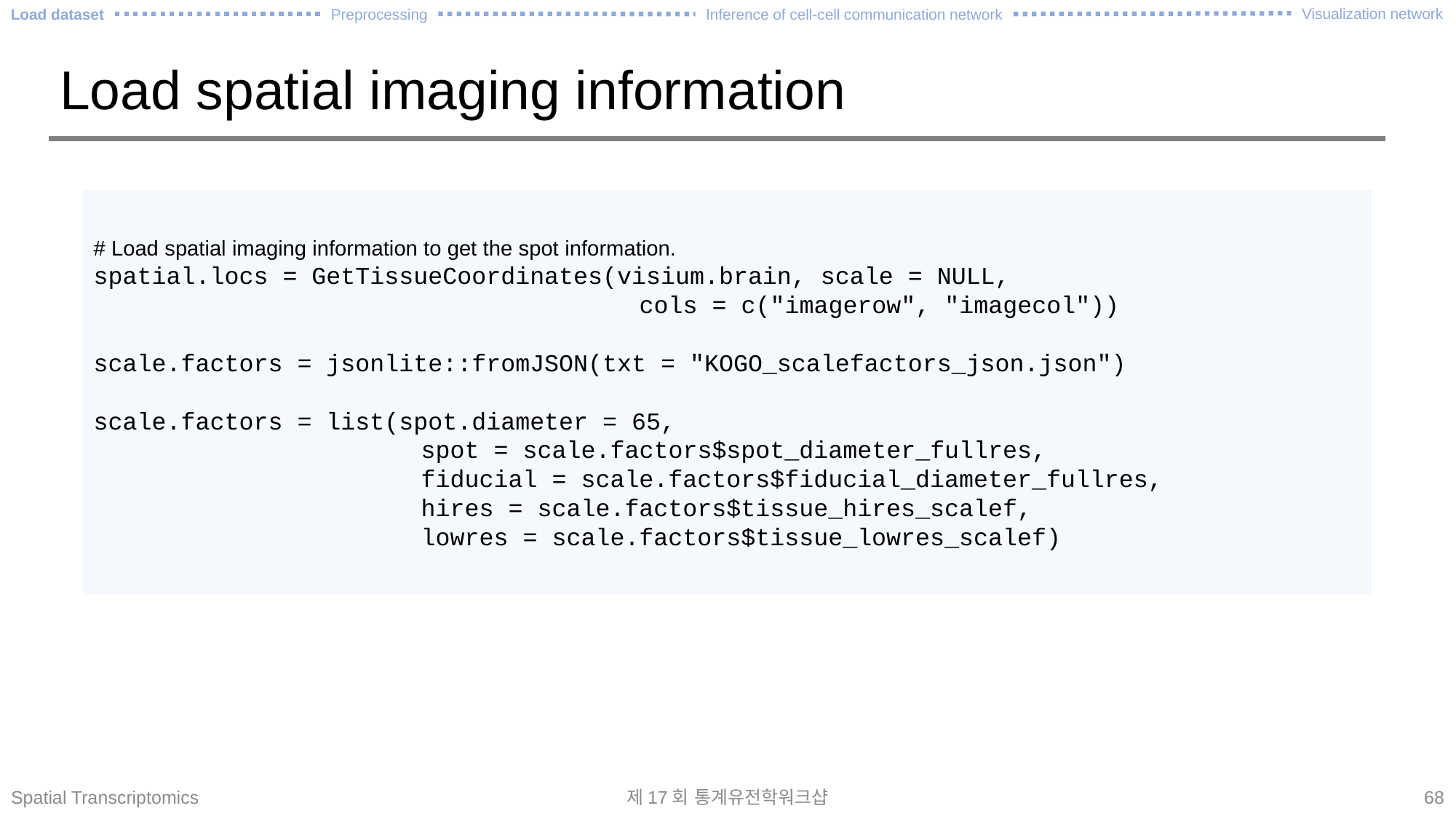

Visualization network
Preprocessing
Load dataset
Inference of cell-cell communication network
# Load spatial imaging information
# Load spatial imaging information to get the spot information.
spatial.locs = GetTissueCoordinates(visium.brain, scale = NULL,
					cols = c("imagerow", "imagecol"))

scale.factors = jsonlite::fromJSON(txt = "KOGO_scalefactors_json.json")

scale.factors = list(spot.diameter = 65,
			spot = scale.factors$spot_diameter_fullres,
			fiducial = scale.factors$fiducial_diameter_fullres,
			hires = scale.factors$tissue_hires_scalef,
			lowres = scale.factors$tissue_lowres_scalef)
Spatial Transcriptomics
제17회 통계유전학워크샵
68